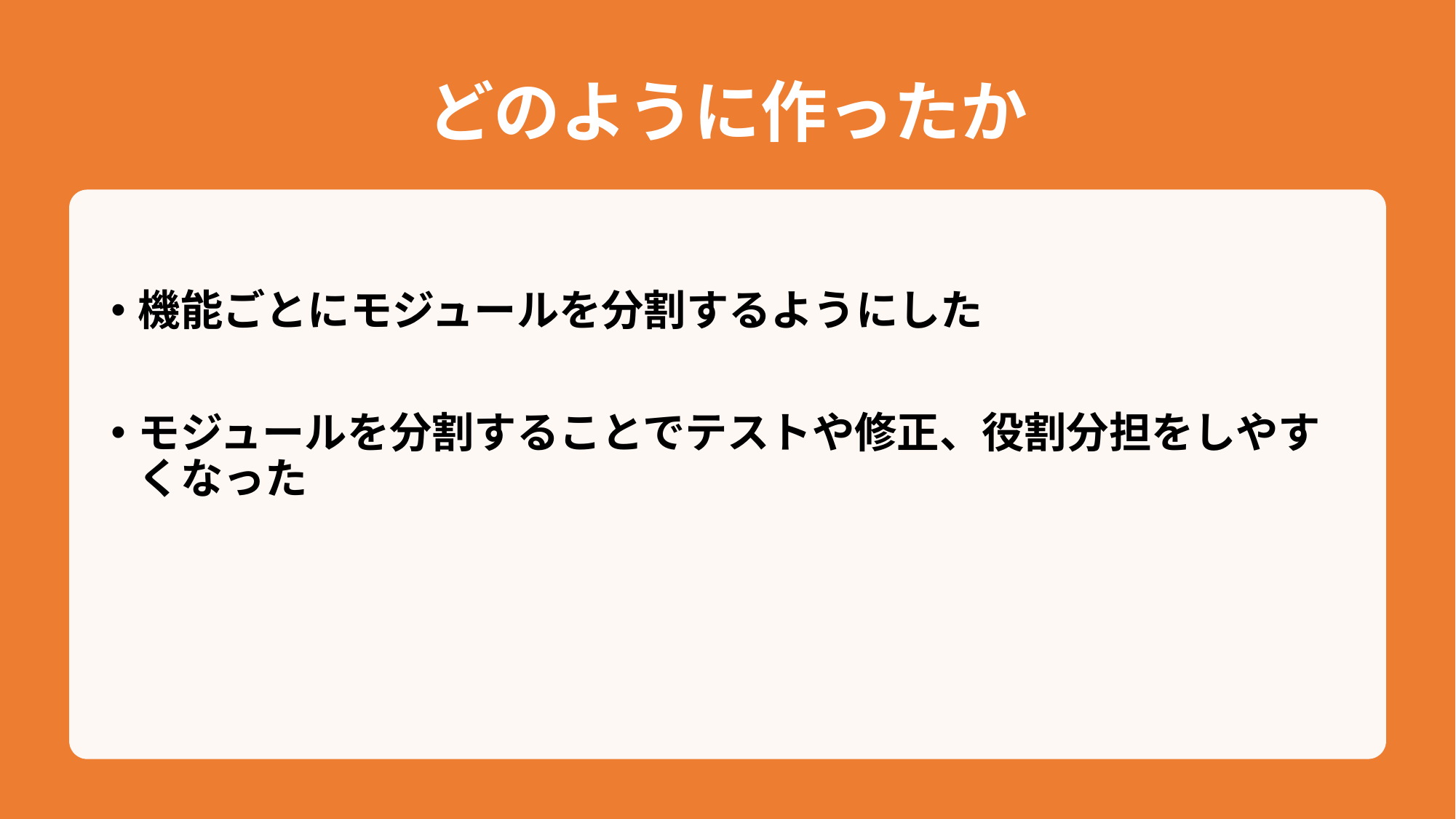

# どのように作ったか

機能ごとにモジュールを分割するようにした

モジュールを分割することでテストや修正、役割分担をしやすくなった